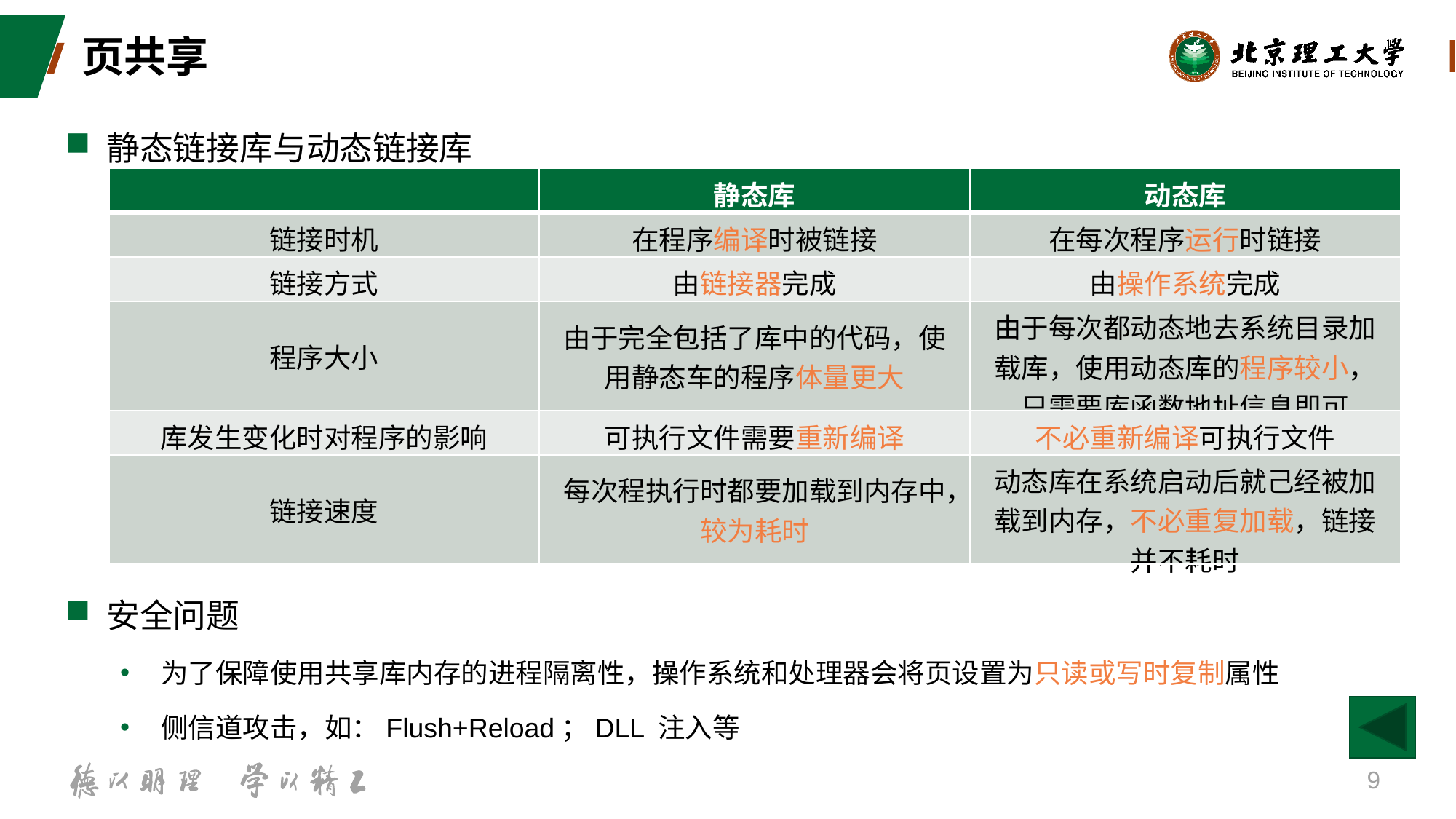

# 页共享
静态链接库与动态链接库
|  | 静态库 | 动态库 |
| --- | --- | --- |
| 链接时机 | 在程序编译时被链接 | 在每次程序运行时链接 |
| 链接方式 | 由链接器完成 | 由操作系统完成 |
| 程序大小 | 由于完全包括了库中的代码，使用静态车的程序体量更大 | 由于每次都动态地去系统目录加载库，使用动态库的程序较小，只需要库函数地址信息即可 |
| 库发生变化时对程序的影响 | 可执行文件需要重新编译 | 不必重新编译可执行文件 |
| 链接速度 | 每次程执行时都要加载到内存中，较为耗时 | 动态库在系统启动后就己经被加载到内存，不必重复加载，链接并不耗时 |
安全问题
为了保障使用共享库内存的进程隔离性，操作系统和处理器会将页设置为只读或写时复制属性
侧信道攻击，如：Flush+Reload；DLL 注入等